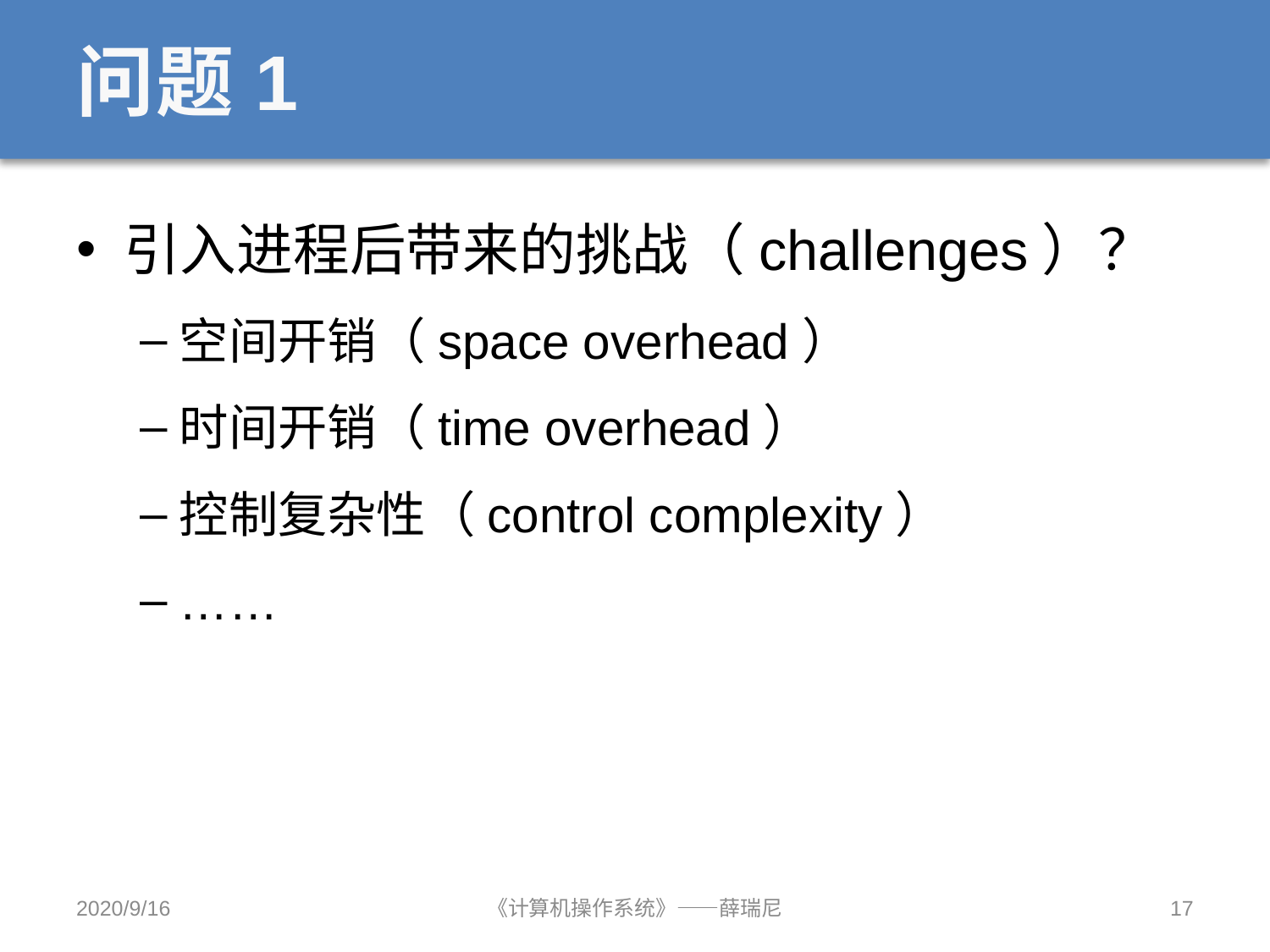

# 问题1
引入进程后带来的挑战（challenges）？
空间开销（space overhead）
时间开销（time overhead）
控制复杂性（control complexity）
……
2020/9/16
《计算机操作系统》——薛瑞尼
17